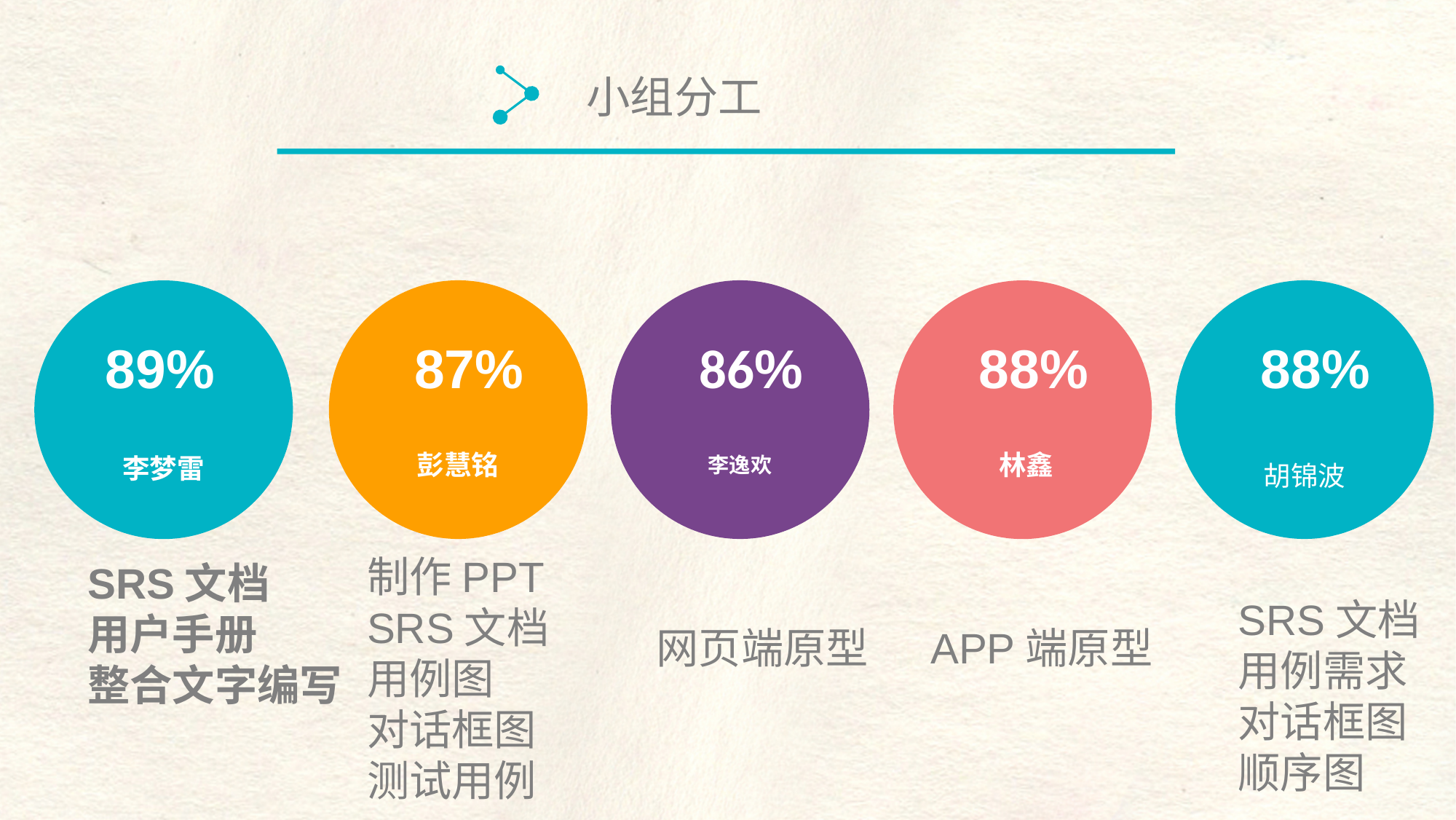

小组分工

胡锦波

  87%
  89%
86%
  88%
  88%
彭慧铭
林鑫
李梦雷
李逸欢
李梦雷

制作PPT
SRS文档
用例图
对话框图
测试用例
SRS文档
用户手册
整合文字编写

SRS文档
用例需求
对话框图
顺序图
网页端原型
APP端原型